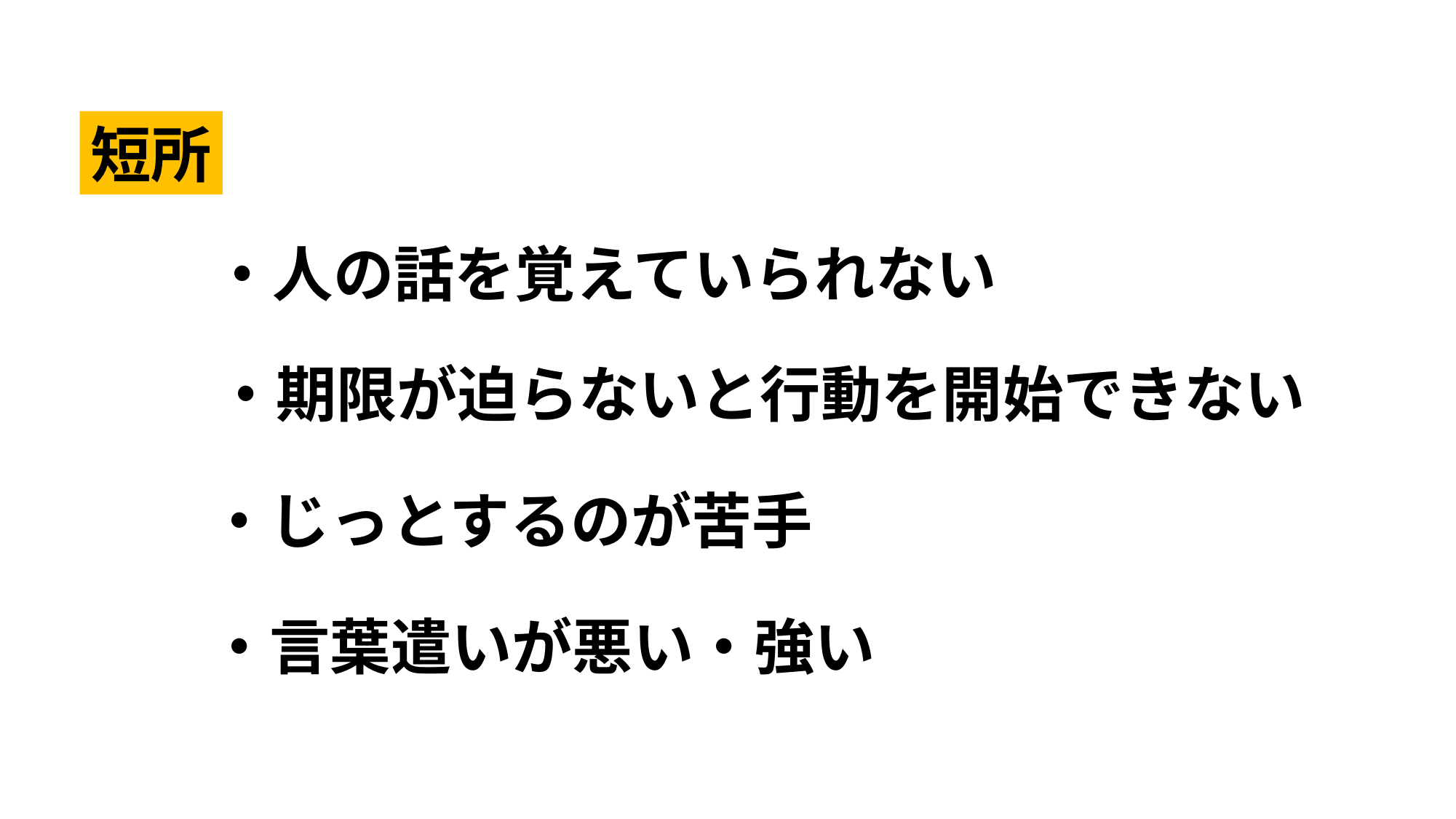

短所
・人の話を覚えていられない
・期限が迫らないと行動を開始できない
・じっとするのが苦手
・言葉遣いが悪い・強い